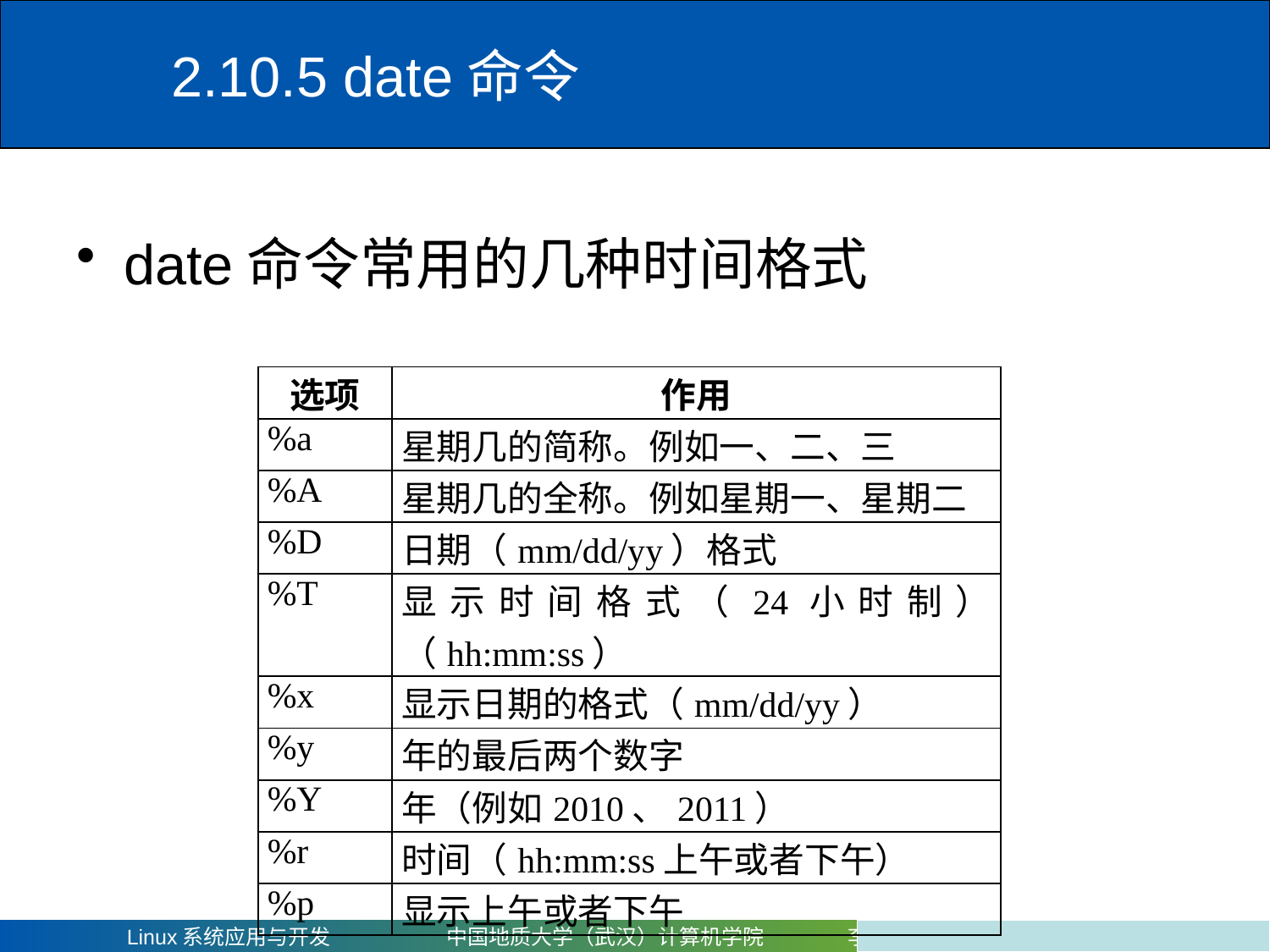

# 2.10.5 date命令
date命令常用的几种时间格式
| 选项 | 作用 |
| --- | --- |
| %a | 星期几的简称。例如一、二、三 |
| %A | 星期几的全称。例如星期一、星期二 |
| %D | 日期（mm/dd/yy）格式 |
| %T | 显示时间格式（24小时制）（hh:mm:ss） |
| %x | 显示日期的格式（mm/dd/yy） |
| %y | 年的最后两个数字 |
| %Y | 年（例如2010、2011） |
| %r | 时间（hh:mm:ss上午或者下午） |
| %p | 显示上午或者下午 |